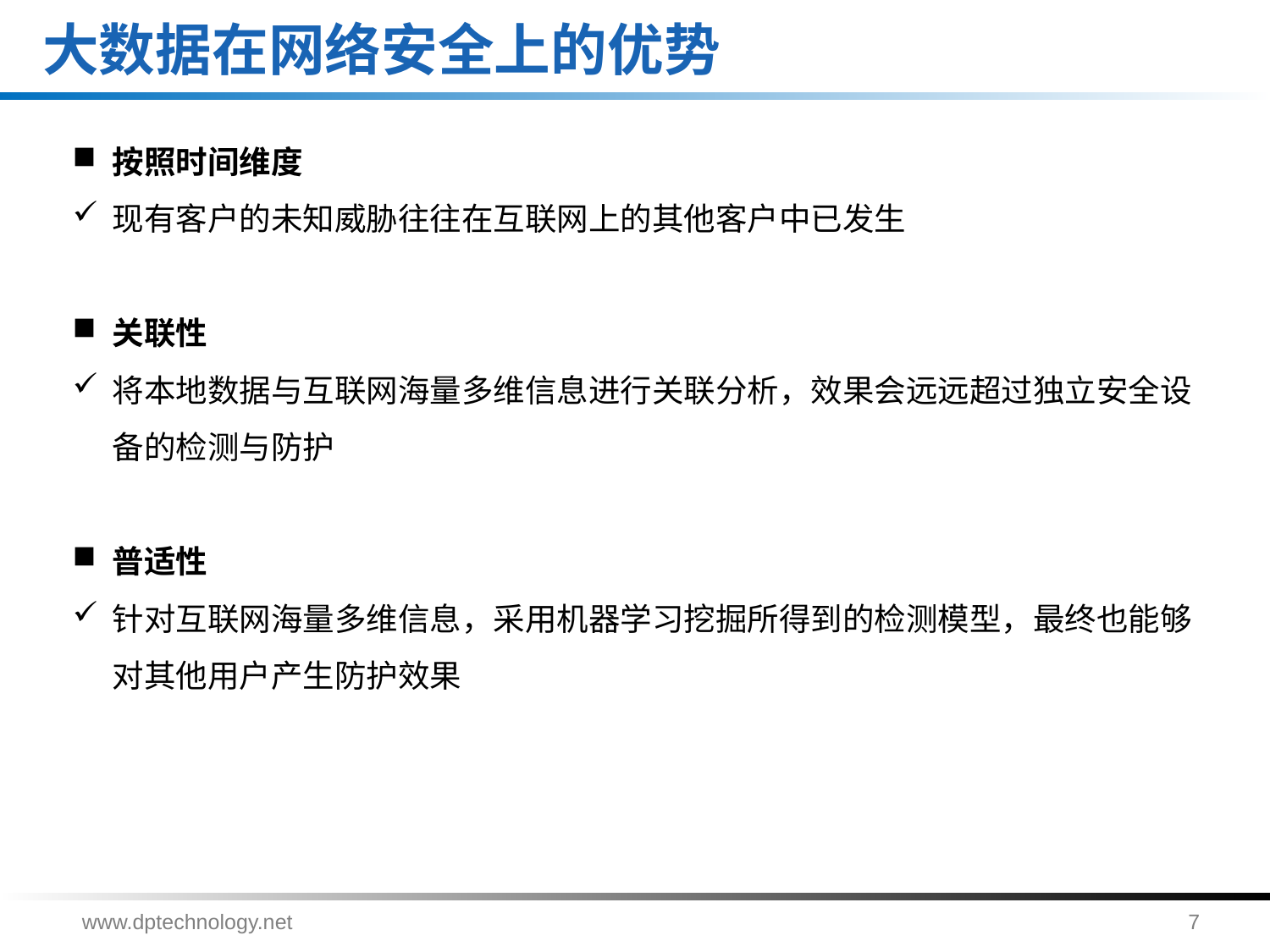

# 大数据在网络安全上的优势
按照时间维度
现有客户的未知威胁往往在互联网上的其他客户中已发生

关联性
将本地数据与互联网海量多维信息进行关联分析，效果会远远超过独立安全设备的检测与防护

普适性
针对互联网海量多维信息，采用机器学习挖掘所得到的检测模型，最终也能够对其他用户产生防护效果